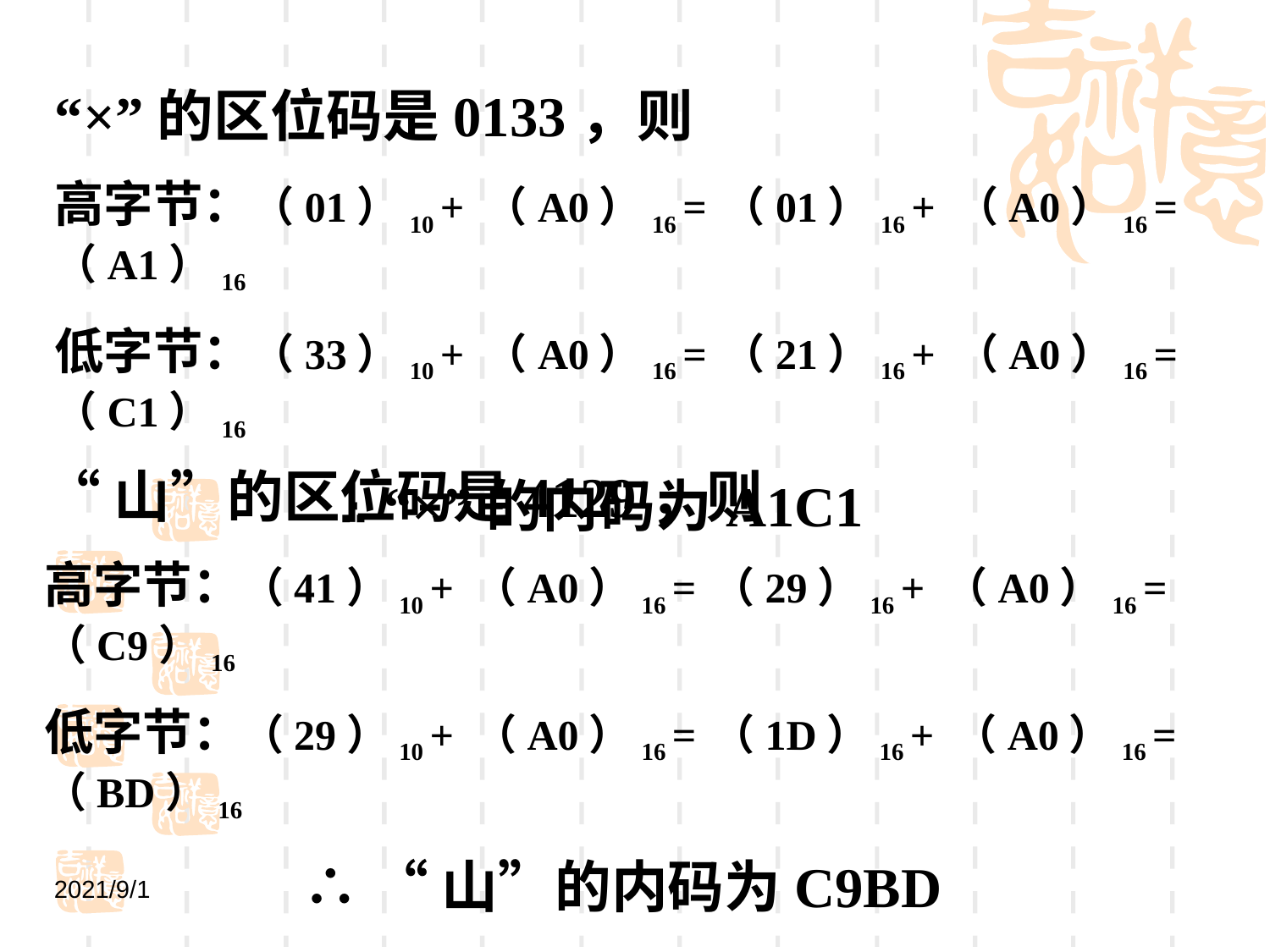

“×”的区位码是0133，则
高字节：（01）10 + （A0）16 = （01）16 + （A0）16 = （A1）16
低字节：（33）10 + （A0）16 = （21）16 + （A0）16 = （C1）16
                    ∴ “×”的内码为A1C1

“山”的区位码是4129，则
高字节：（41）10 + （A0）16 = （29）16 + （A0）16 = （C9）16
低字节：（29）10 + （A0）16 = （1D）16 + （A0）16 = （BD）16
                    ∴ “山”的内码为C9BD

2021/9/1